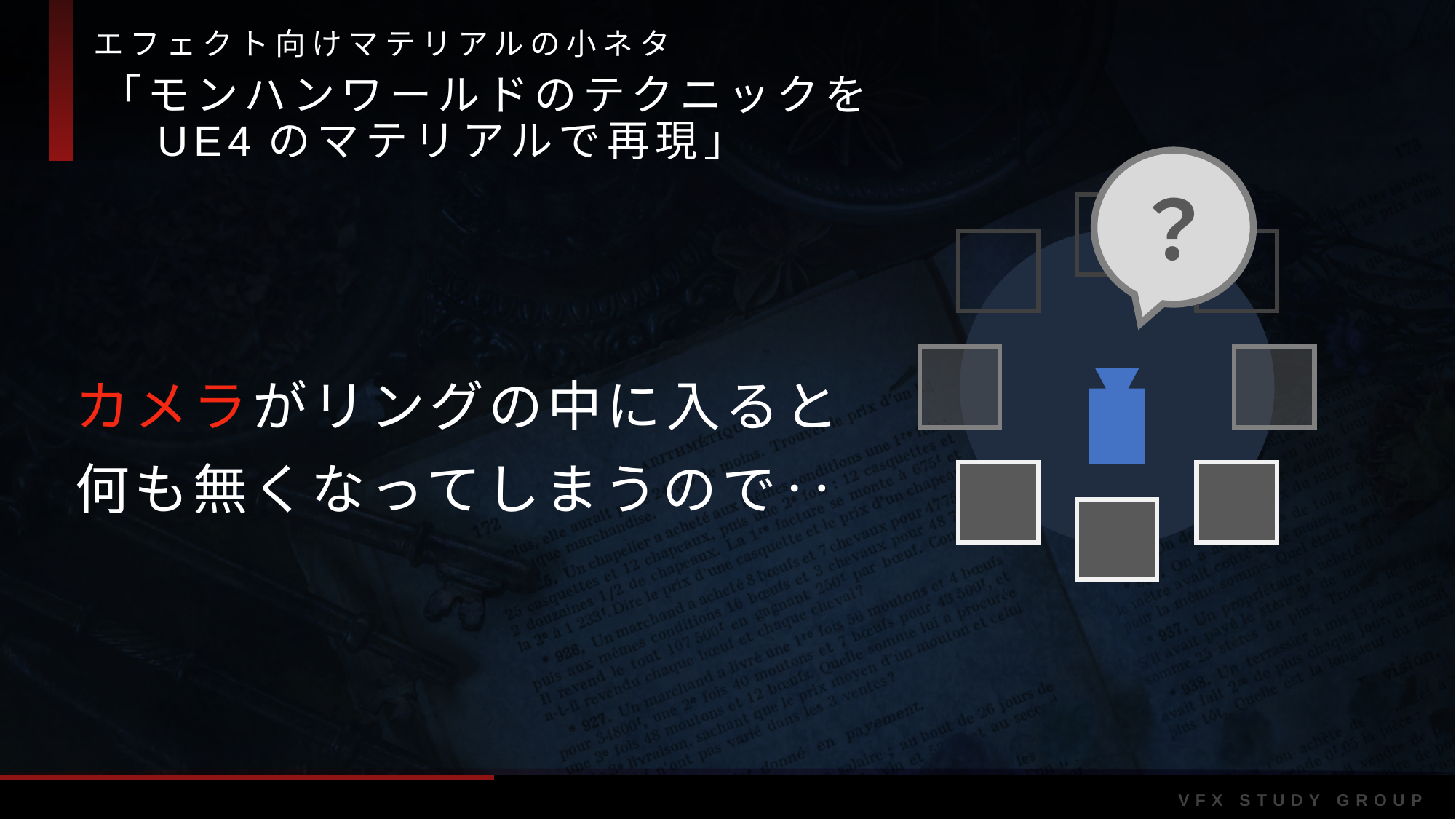

「モンハンワールドのテクニックを
　UE4のマテリアルで再現」
？

カメラがリングの中に入ると
何も無くなってしまうので‥